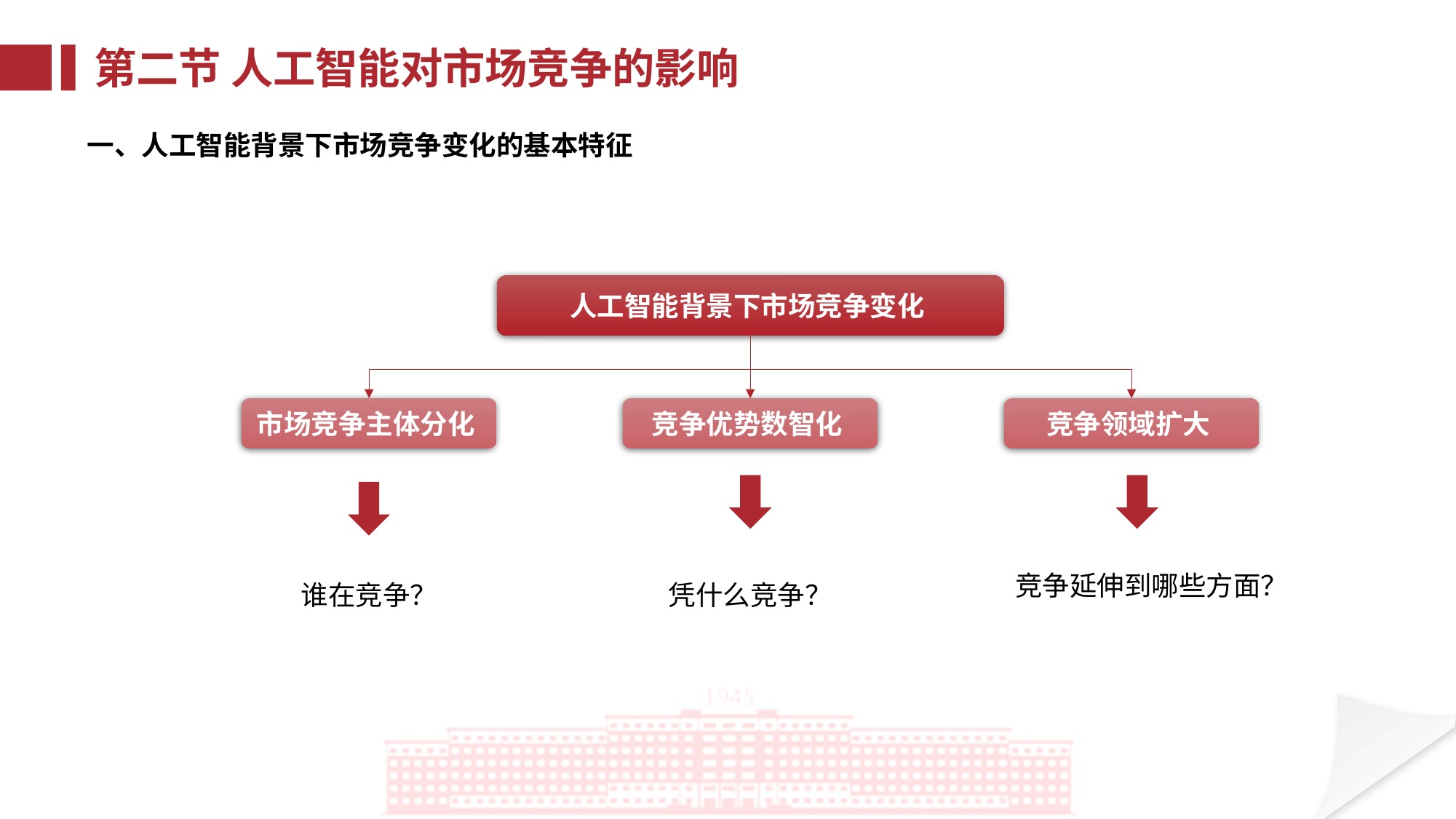

第二节 人工智能对市场竞争的影响
一、人工智能背景下市场竞争变化的基本特征
人工智能背景下市场竞争变化
竞争优势数智化
竞争领域扩大
市场竞争主体分化

竞争延伸到哪些方面？
凭什么竞争？
谁在竞争？